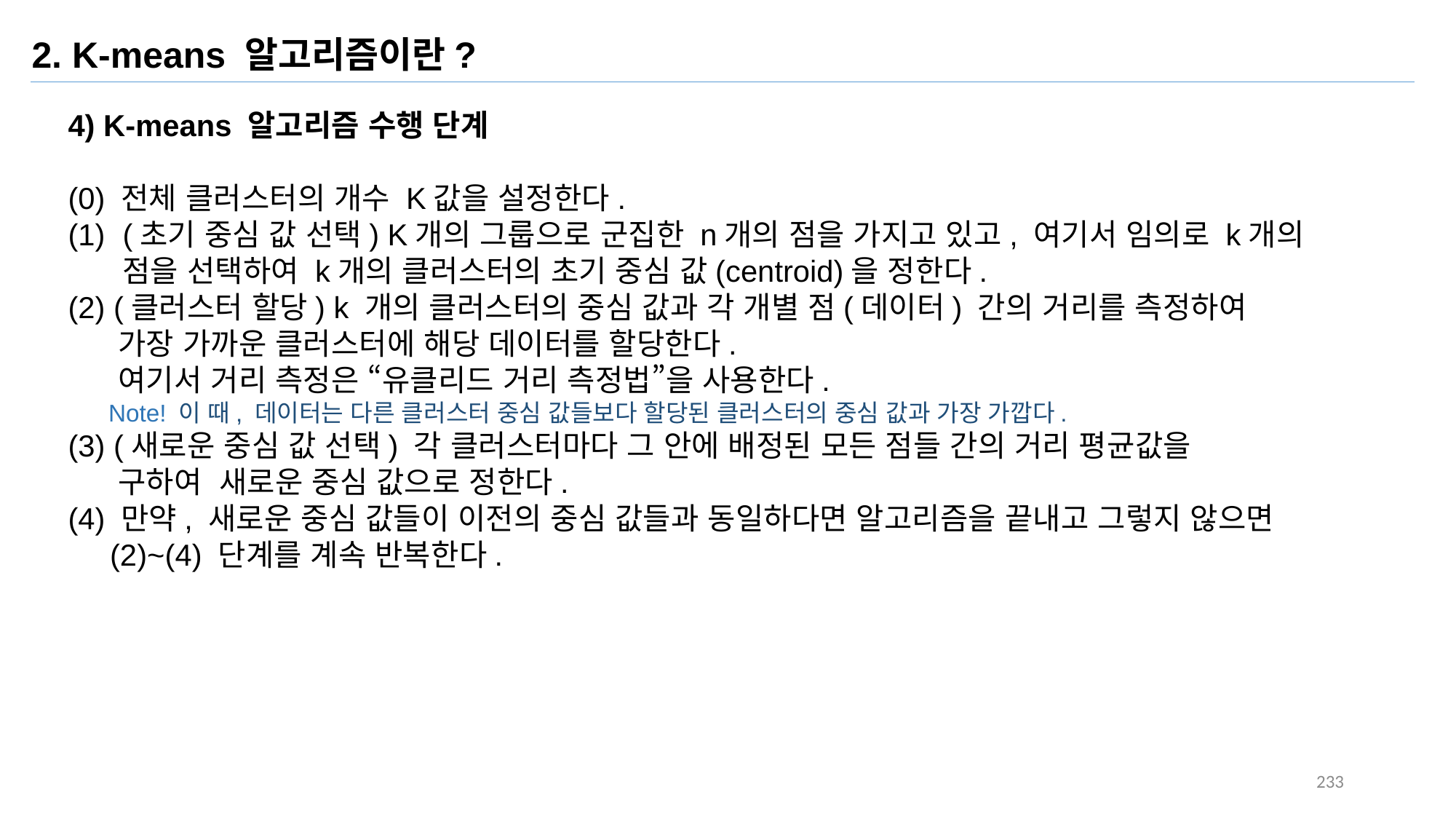

2. K-means 알고리즘이란?
4) K-means 알고리즘 수행 단계

(0) 전체 클러스터의 개수 K값을 설정한다.
(초기 중심 값 선택) K개의 그룹으로 군집한 n개의 점을 가지고 있고, 여기서 임의로 k개의 점을 선택하여 k개의 클러스터의 초기 중심 값(centroid)을 정한다.
(2) (클러스터 할당) k 개의 클러스터의 중심 값과 각 개별 점(데이터) 간의 거리를 측정하여
     가장 가까운 클러스터에 해당 데이터를 할당한다.
     여기서 거리 측정은 “유클리드 거리 측정법”을 사용한다.
      Note! 이 때, 데이터는 다른 클러스터 중심 값들보다 할당된 클러스터의 중심 값과 가장 가깝다.
(3) (새로운 중심 값 선택) 각 클러스터마다 그 안에 배정된 모든 점들 간의 거리 평균값을
     구하여  새로운 중심 값으로 정한다.
(4) 만약, 새로운 중심 값들이 이전의 중심 값들과 동일하다면 알고리즘을 끝내고 그렇지 않으면
     (2)~(4) 단계를 계속 반복한다.

233